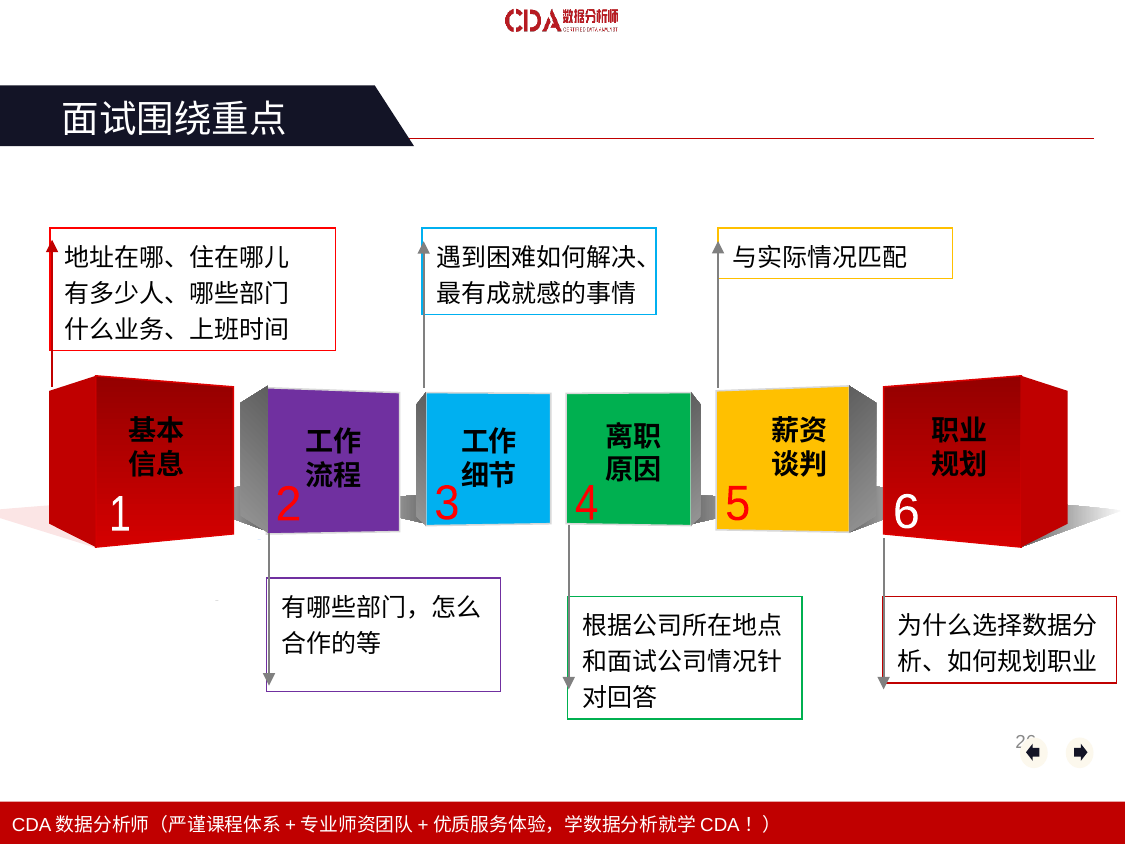

面试围绕重点
地址在哪、住在哪儿
有多少人、哪些部门
什么业务、上班时间
遇到困难如何解决、最有成就感的事情
与实际情况匹配

3
4

2
5
6

1

有哪些部门，怎么合作的等

根据公司所在地点和面试公司情况针对回答
为什么选择数据分析、如何规划职业

基本
信息
薪资
谈判
职业
规划
离职
原因
工作
流程
工作细节

26